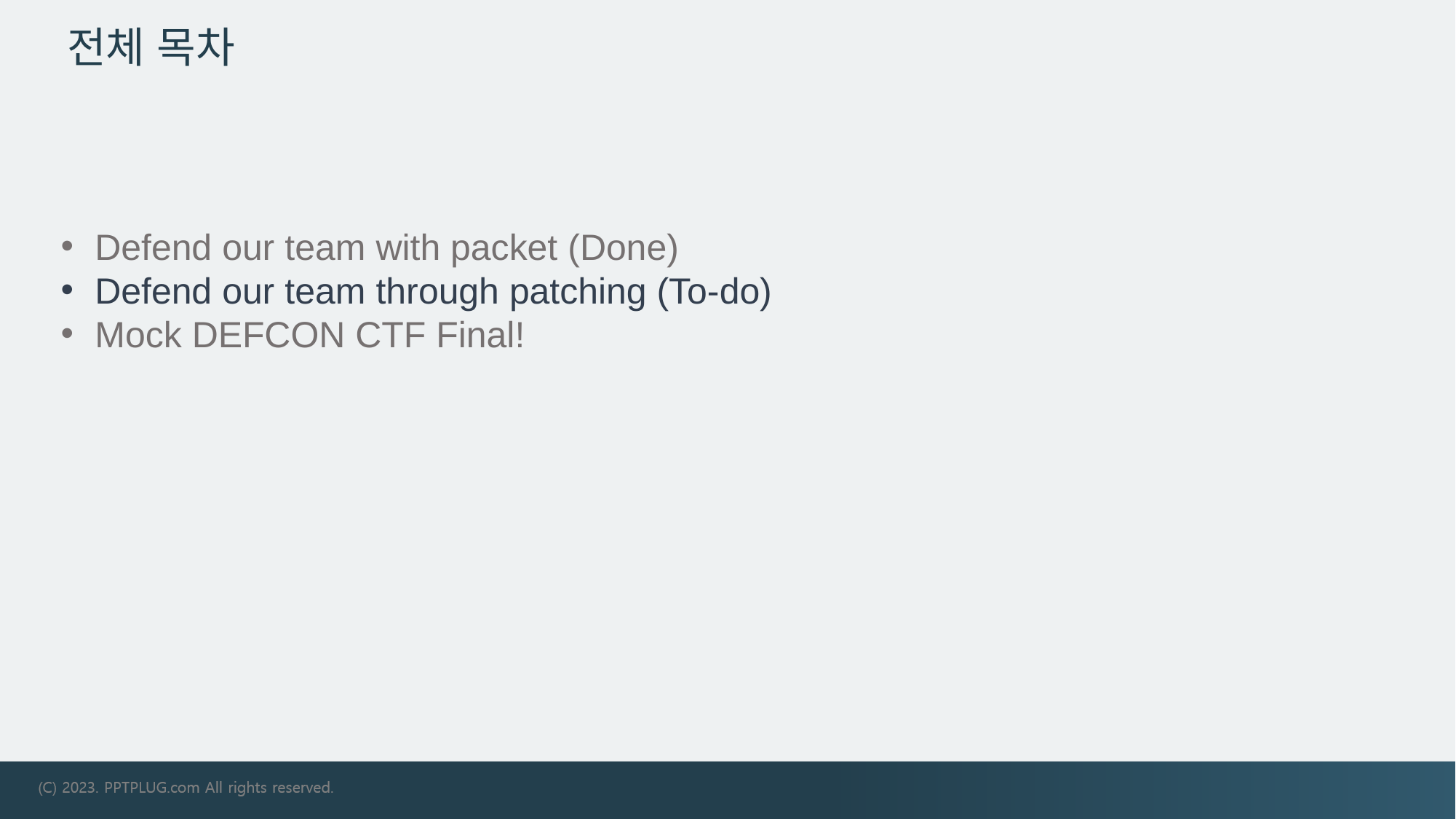

# 전체 목차

Defend our team with packet (Done)
Defend our team through patching (To-do)
Mock DEFCON CTF Final!